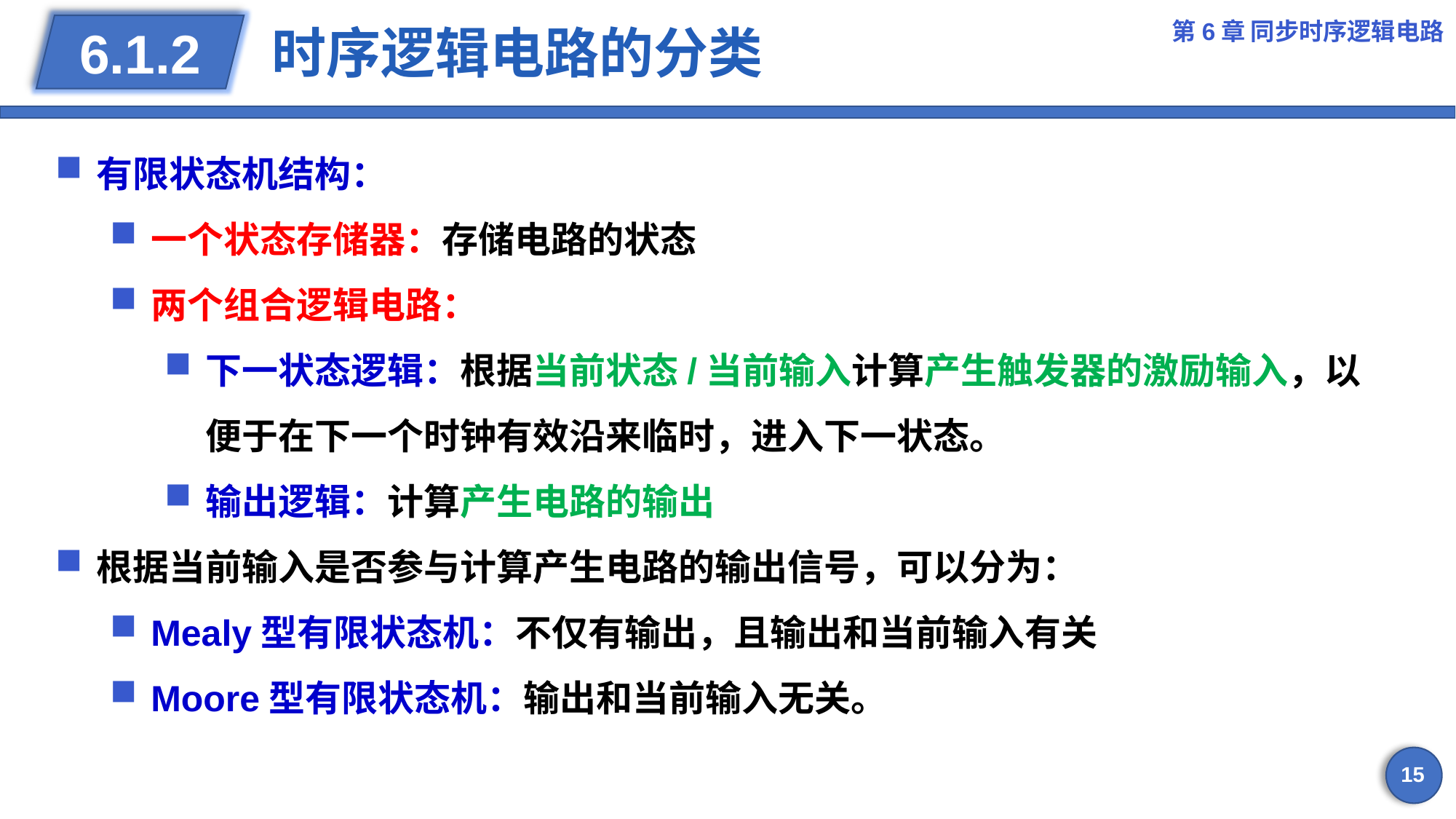

第6章 同步时序逻辑电路
# 时序逻辑电路的分类
6.1.2
有限状态机结构：
一个状态存储器：存储电路的状态
两个组合逻辑电路：
下一状态逻辑：根据当前状态/当前输入计算产生触发器的激励输入，以便于在下一个时钟有效沿来临时，进入下一状态。
输出逻辑：计算产生电路的输出
根据当前输入是否参与计算产生电路的输出信号，可以分为：
Mealy型有限状态机：不仅有输出，且输出和当前输入有关
Moore型有限状态机：输出和当前输入无关。
15